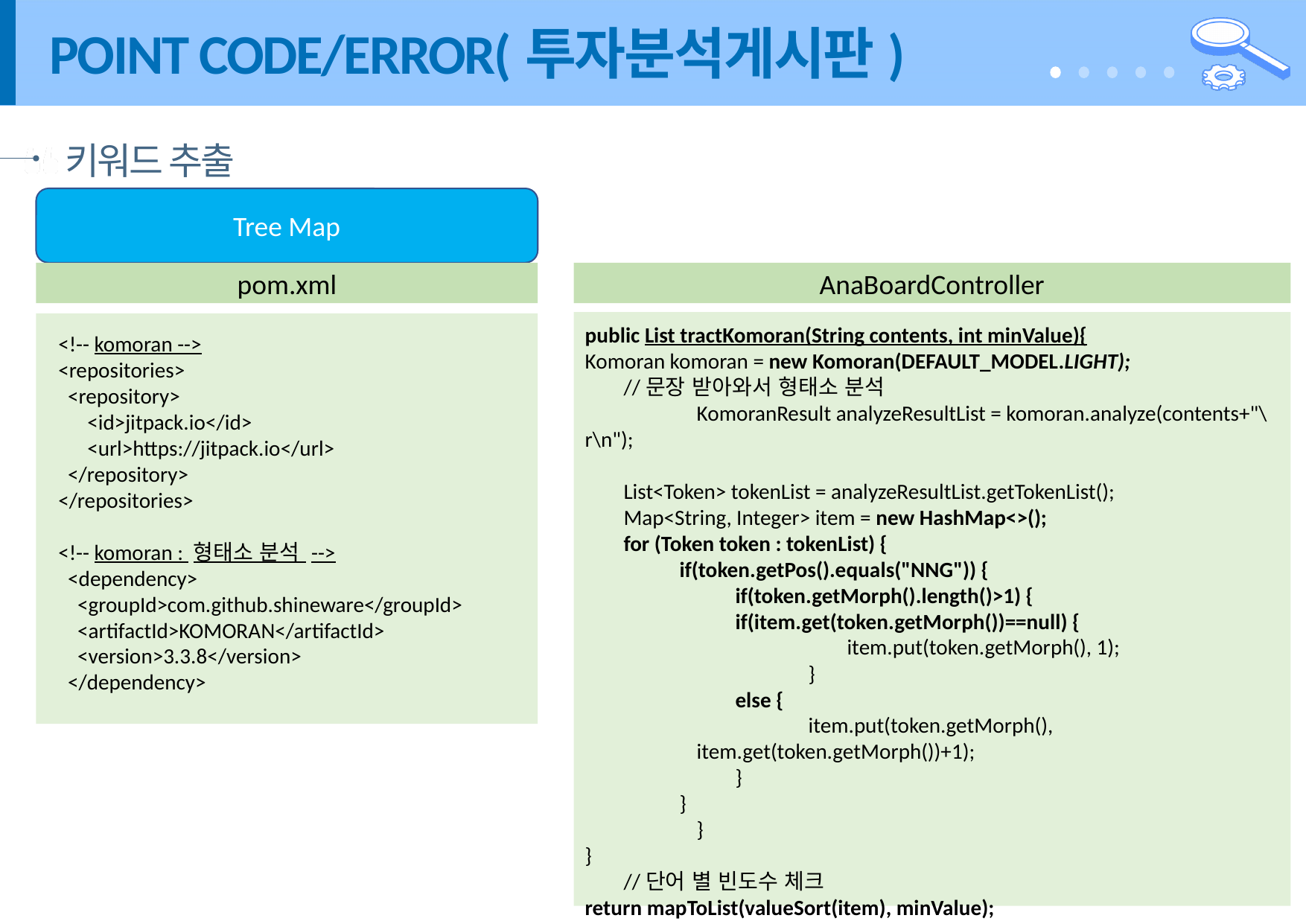

# POINT CODE/ERROR(투자분석게시판)
키워드 추출
Tree Map
AnaBoardController
pom.xml

public List tractKomoran(String contents, int minValue){
Komoran komoran = new Komoran(DEFAULT_MODEL.LIGHT);
        //문장 받아와서 형태소 분석
	KomoranResult analyzeResultList = komoran.analyze(contents+"\r\n");

        List<Token> tokenList = analyzeResultList.getTokenList();
        Map<String, Integer> item = new HashMap<>();
        for (Token token : tokenList) {
        if(token.getPos().equals("NNG")) {
        if(token.getMorph().length()>1) {
        if(item.get(token.getMorph())==null) {
	        item.put(token.getMorph(), 1);
	}
        else {
        	item.put(token.getMorph(), item.get(token.getMorph())+1);
        }
        }
	}
}
        //단어 별 빈도수 체크
return mapToList(valueSort(item), minValue);
}
<!-- komoran -->
<repositories>
  <repository>
      <id>jitpack.io</id>
      <url>https://jitpack.io</url>
  </repository>
</repositories>

<!-- komoran : 형태소 분석 -->
  <dependency>
    <groupId>com.github.shineware</groupId>
    <artifactId>KOMORAN</artifactId>
    <version>3.3.8</version>
  </dependency>